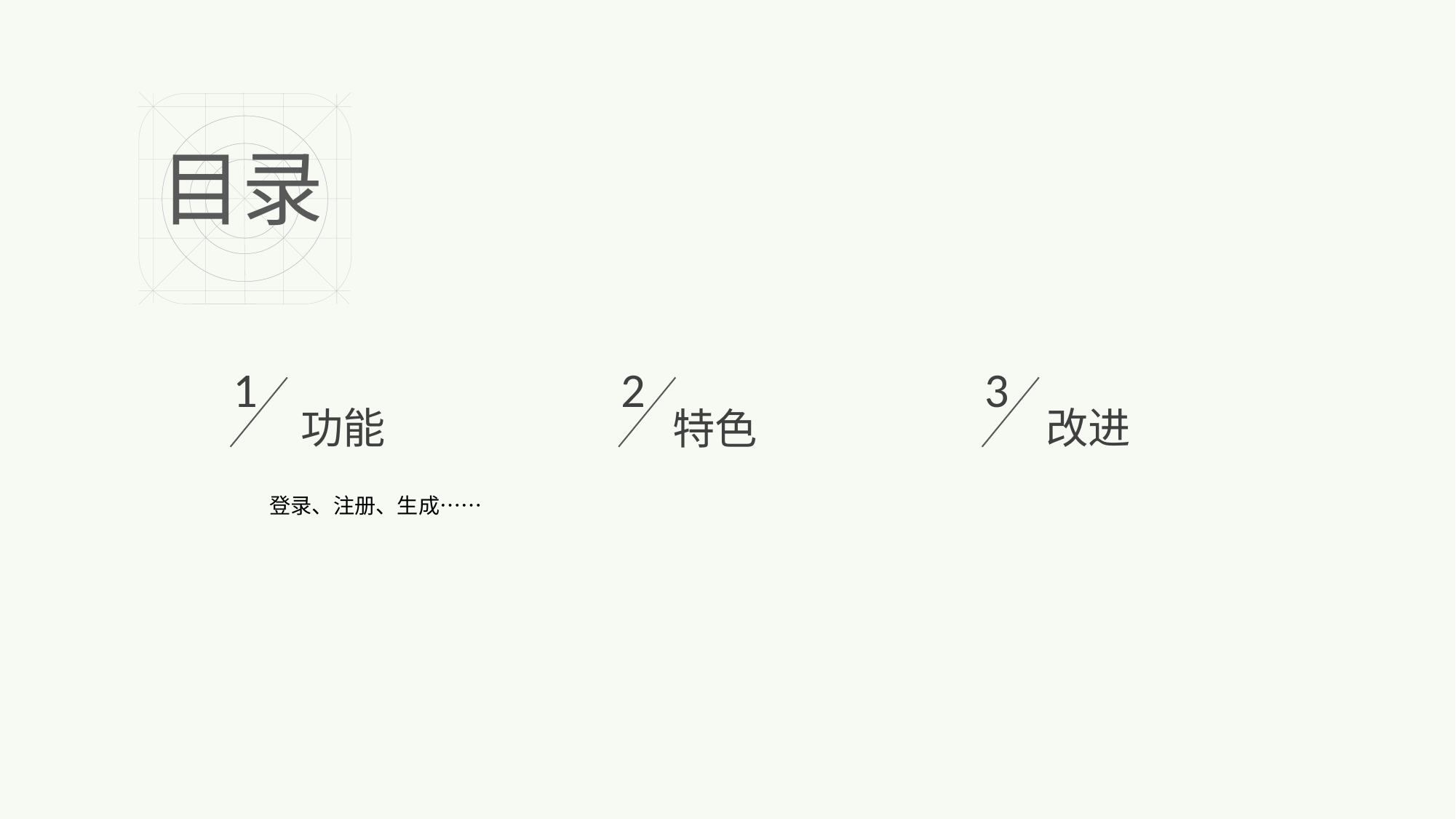

目录
1
2
3
功能
改进
特色
登录、注册、生成……